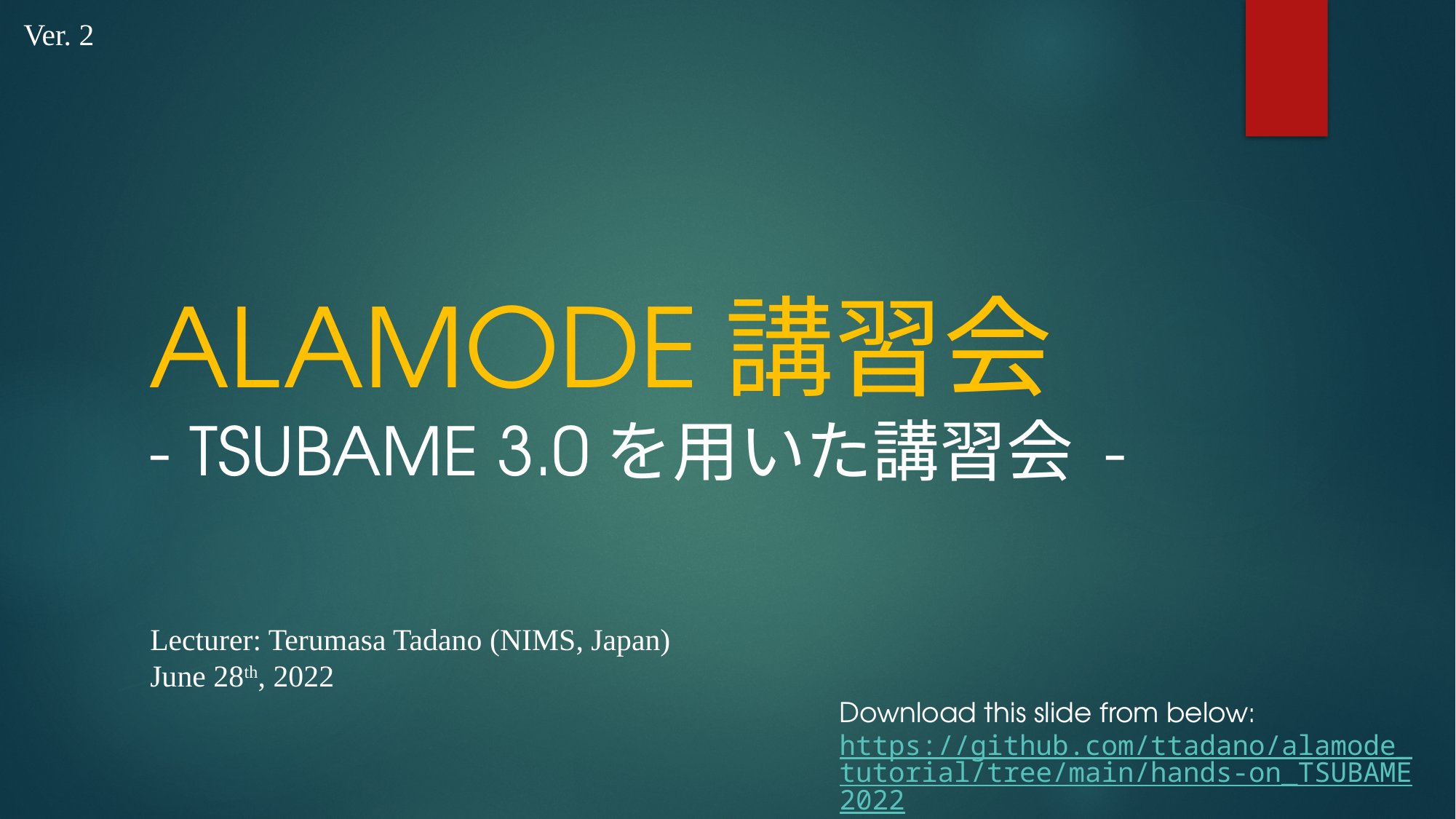

Ver. 2
# ALAMODE講習会 - TSUBAME 3.0を用いた講習会 -

Lecturer: Terumasa Tadano (NIMS, Japan)
June 28th, 2022
Download this slide from below:
https://github.com/ttadano/alamode_tutorial/tree/main/hands-on_TSUBAME2022